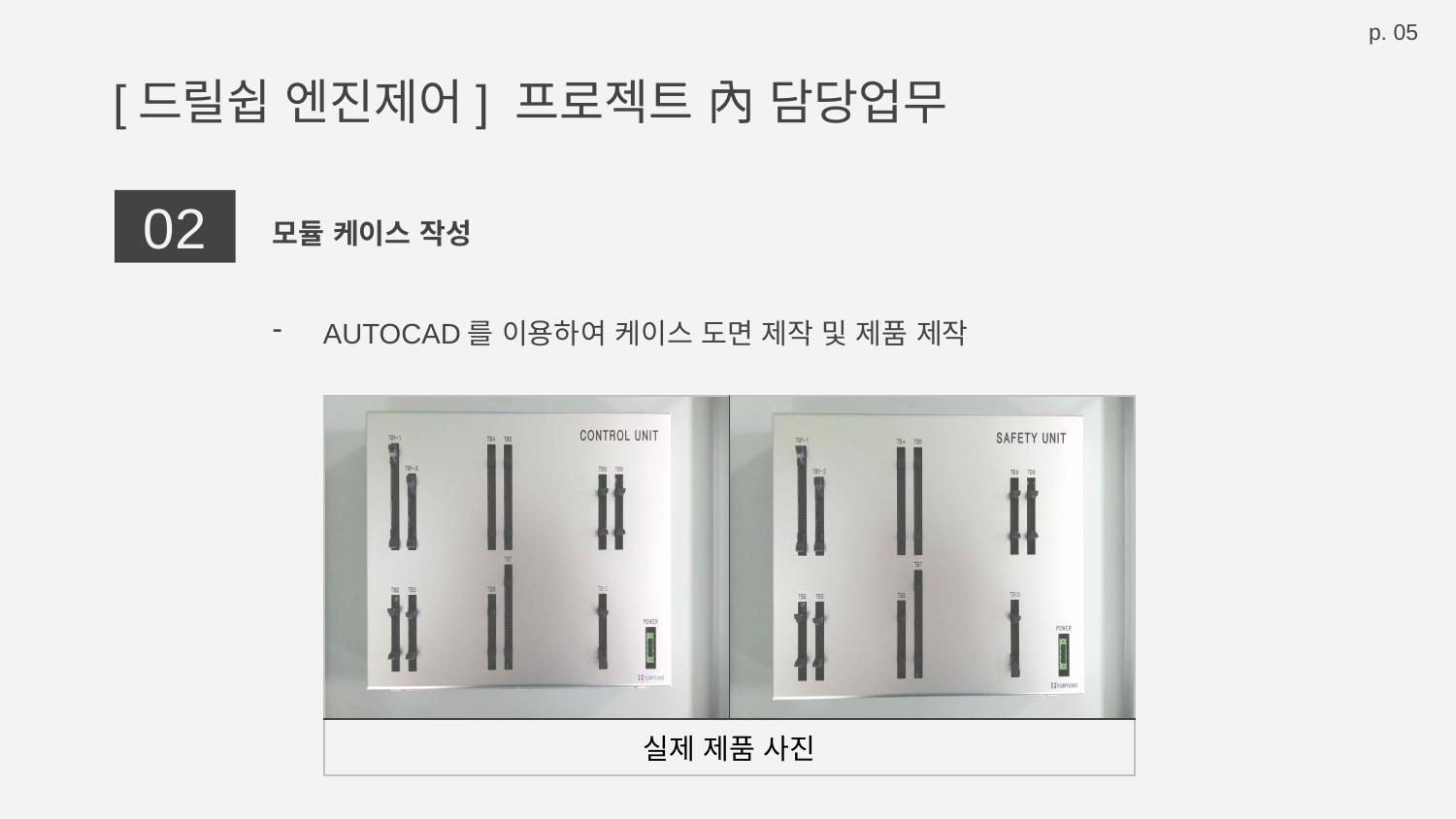

p. 05
# [드릴쉽 엔진제어] 프로젝트 內 담당업무
02
모듈 케이스 작성
AUTOCAD를 이용하여 케이스 도면 제작 및 제품 제작
|  |  |
| --- | --- |
| 실제 제품 사진 |  |